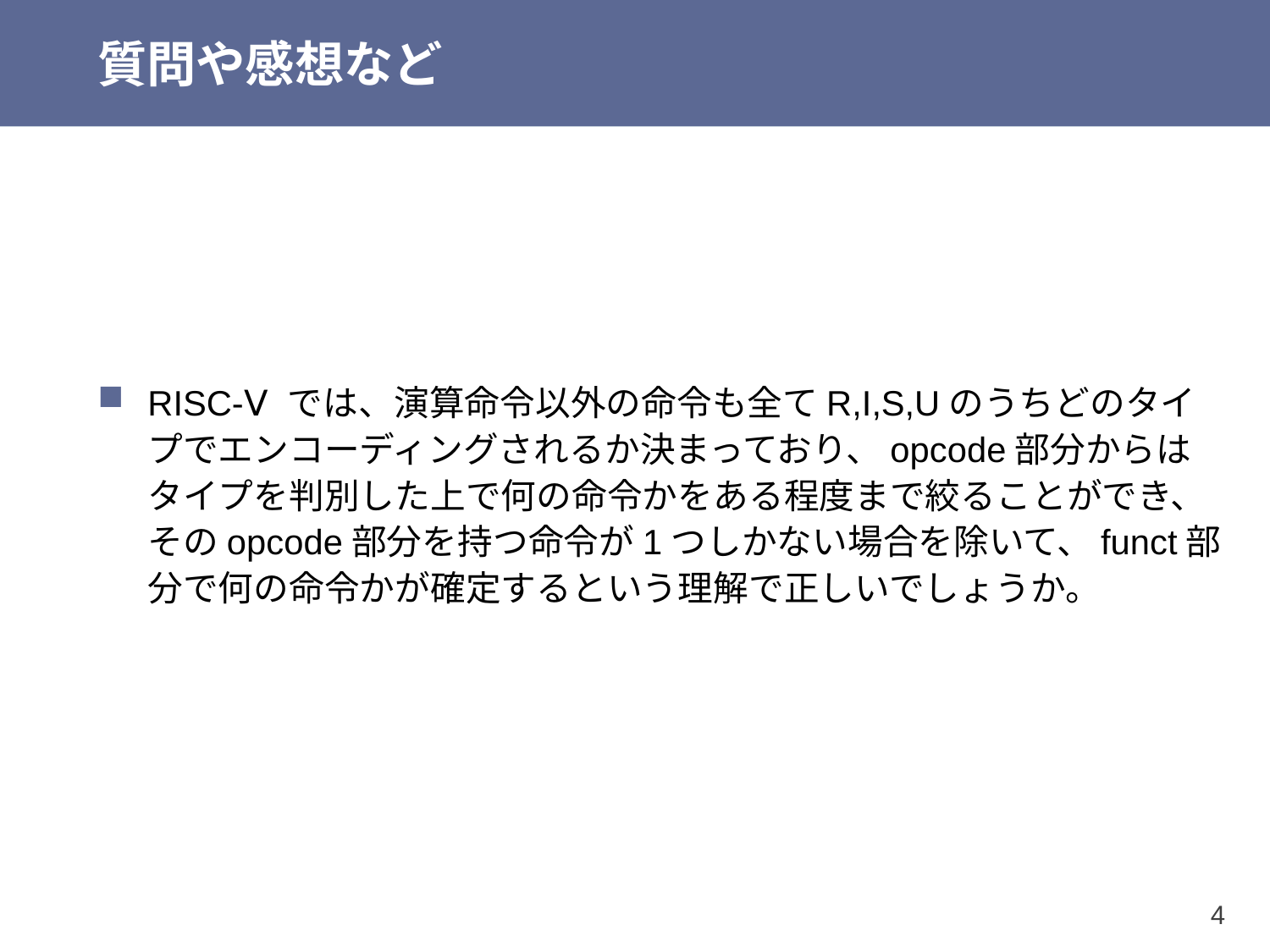

# 質問や感想など
RISC-Ⅴでは、演算命令以外の命令も全てR,I,S,Uのうちどのタイプでエンコーディングされるか決まっており、opcode部分からはタイプを判別した上で何の命令かをある程度まで絞ることができ、そのopcode部分を持つ命令が1つしかない場合を除いて、funct部分で何の命令かが確定するという理解で正しいでしょうか。